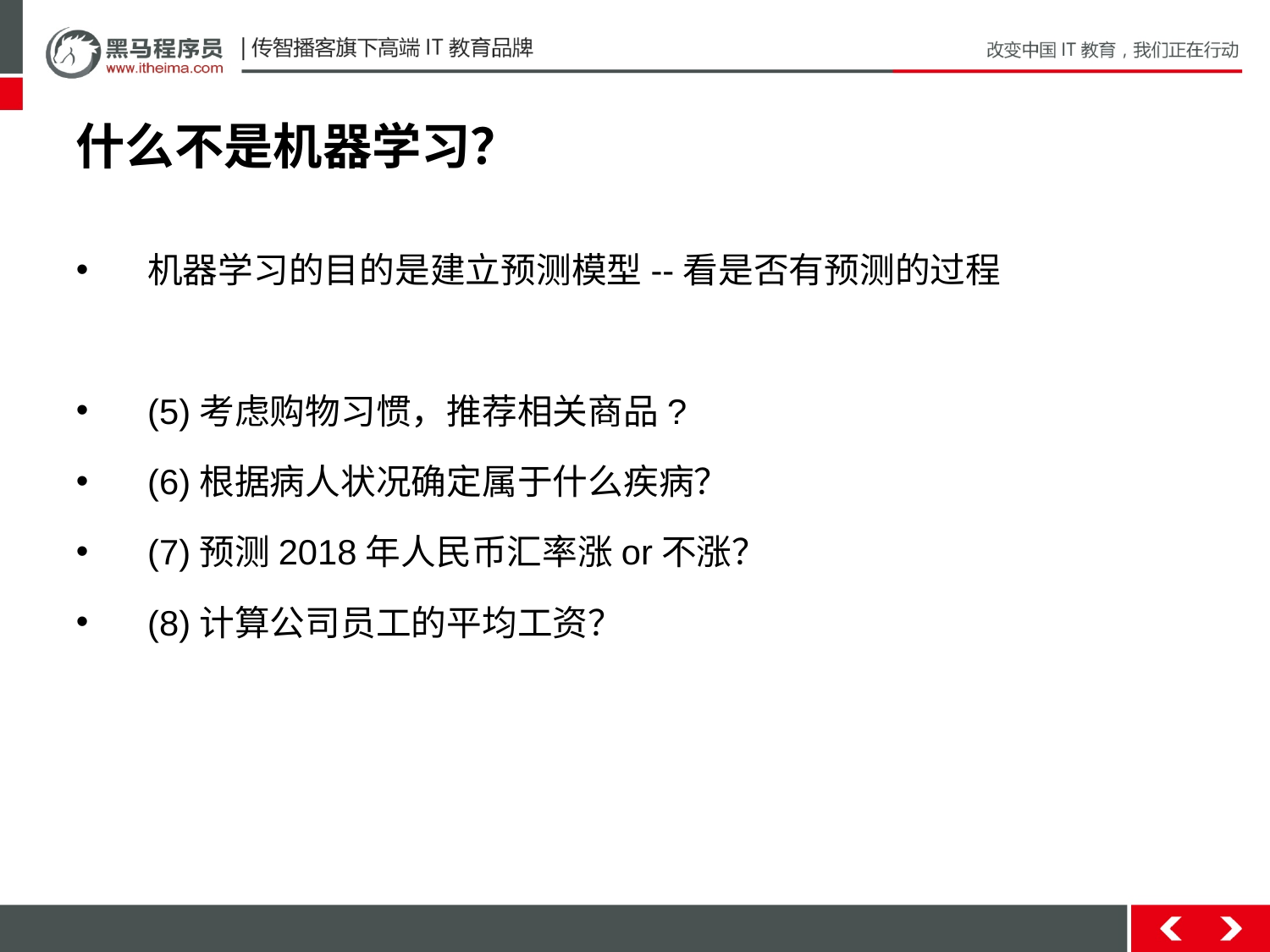

# 什么不是机器学习？
机器学习的目的是建立预测模型--看是否有预测的过程

(5)考虑购物习惯，推荐相关商品?
(6)根据病人状况确定属于什么疾病？
(7)预测2018年人民币汇率涨or不涨？
(8)计算公司员工的平均工资？